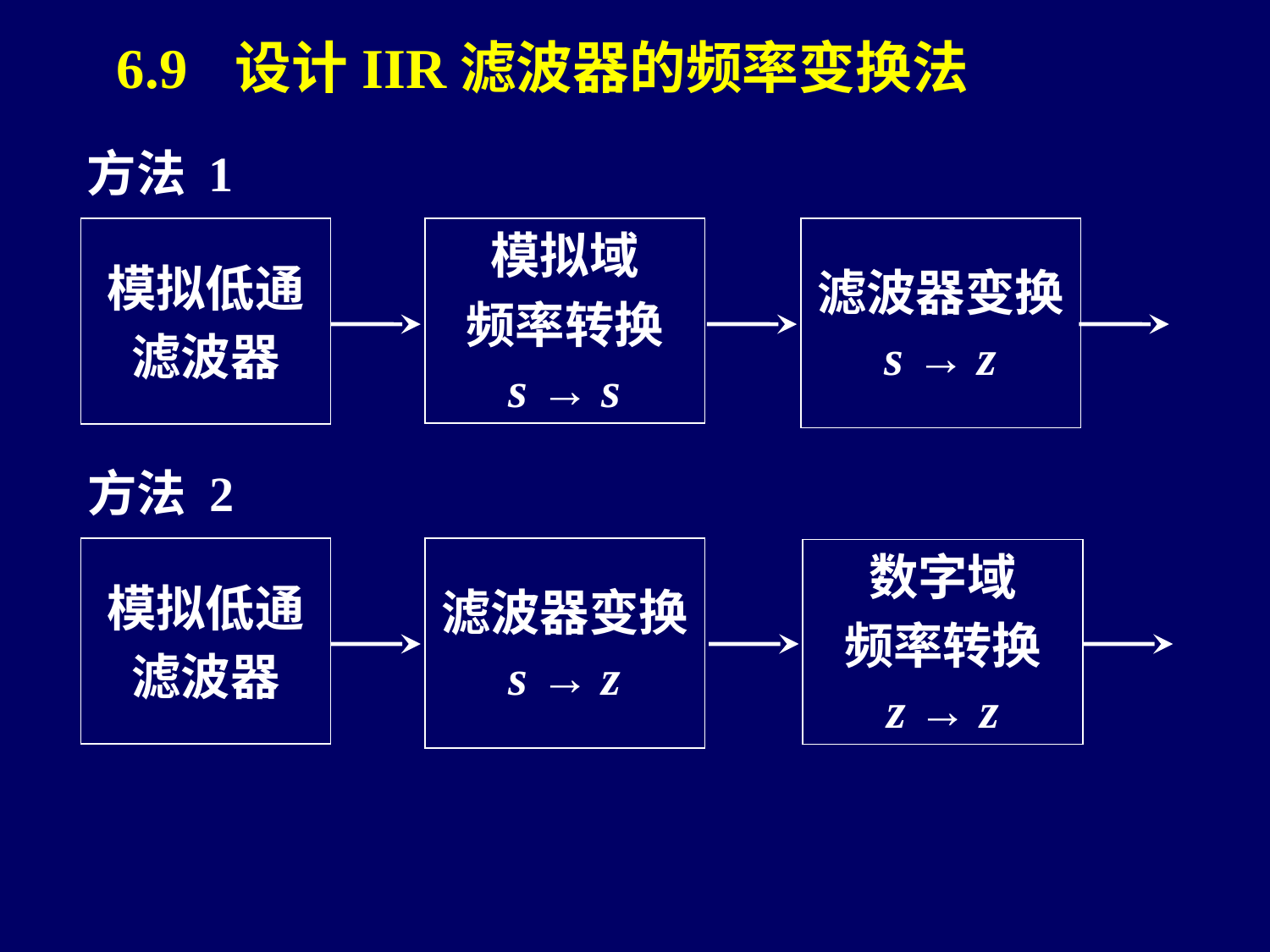

6.9 设计IIR滤波器的频率变换法
方法 1
模拟低通
滤波器
模拟域
频率转换
s → s
滤波器变换
s → z

方法 2
模拟低通
滤波器
滤波器变换
s → z
数字域
频率转换
z → z